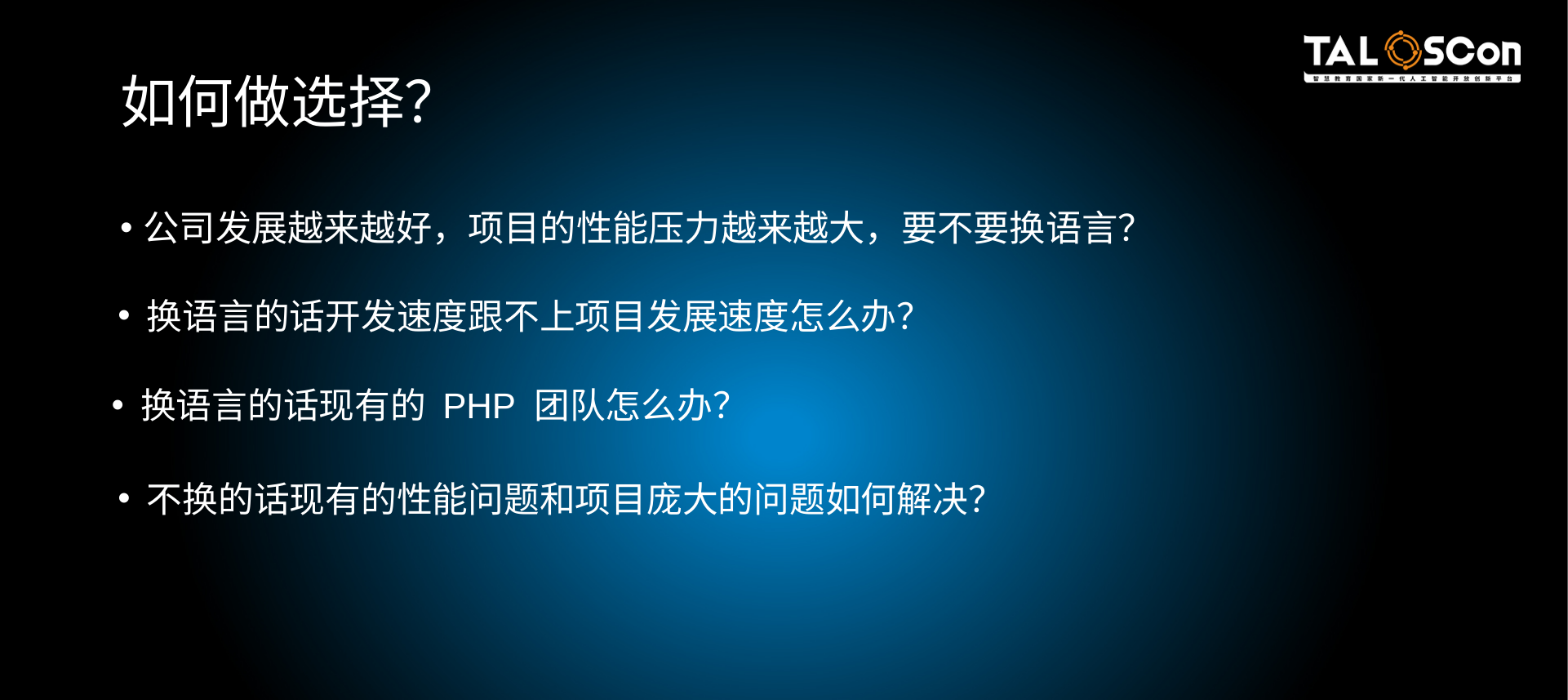

# 如何做选择？
公司发展越来越好，项目的性能压力越来越大，要不要换语言？

 换语言的话开发速度跟不上项目发展速度怎么办？

 换语言的话现有的 PHP 团队怎么办？

 不换的话现有的性能问题和项目庞大的问题如何解决？